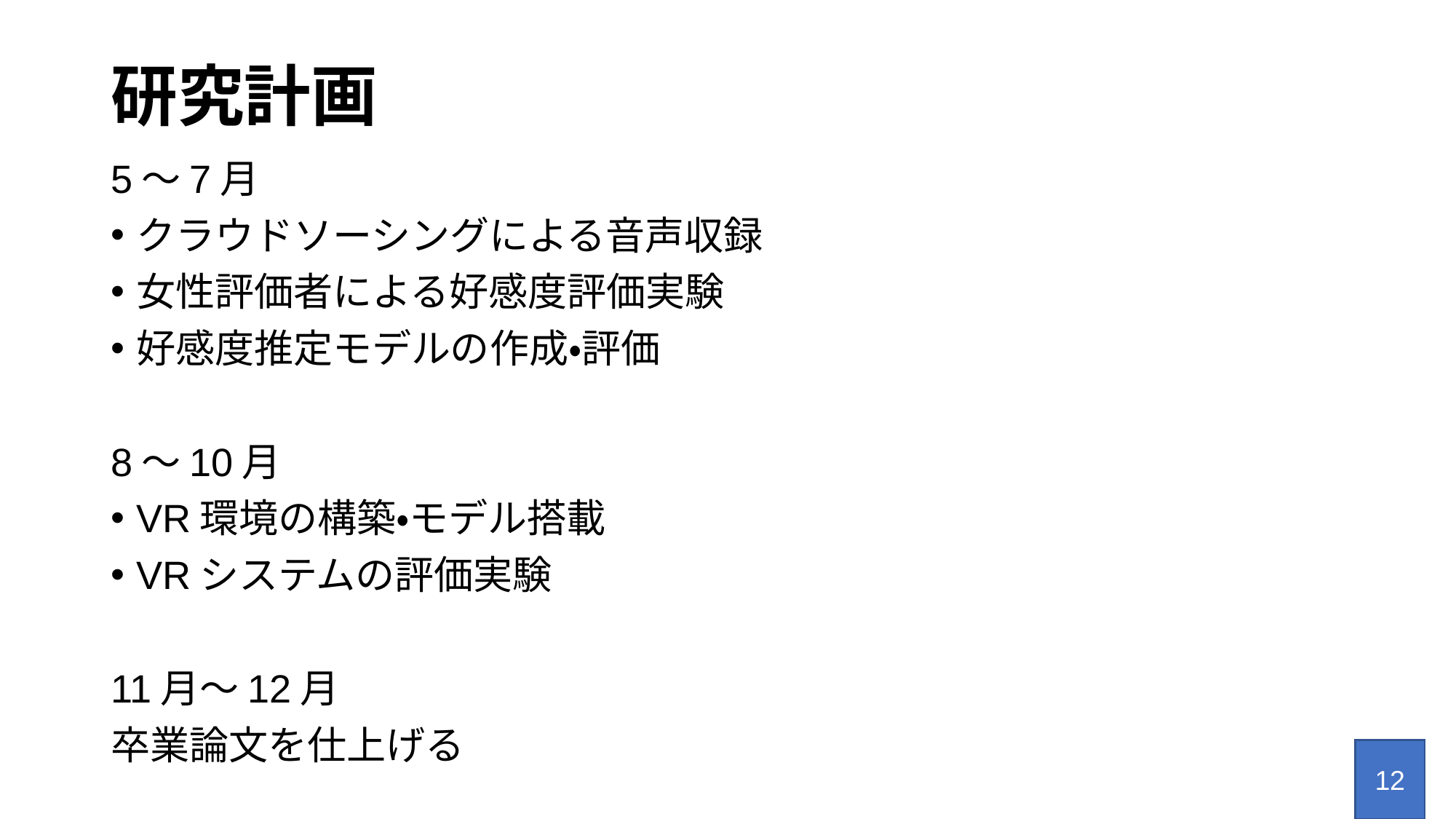

# 研究計画
5〜7月
クラウドソーシングによる音声収録
女性評価者による好感度評価実験
好感度推定モデルの作成・評価

8〜10月
VR環境の構築・モデル搭載
VRシステムの評価実験

11月〜12月
卒業論文を仕上げる
12